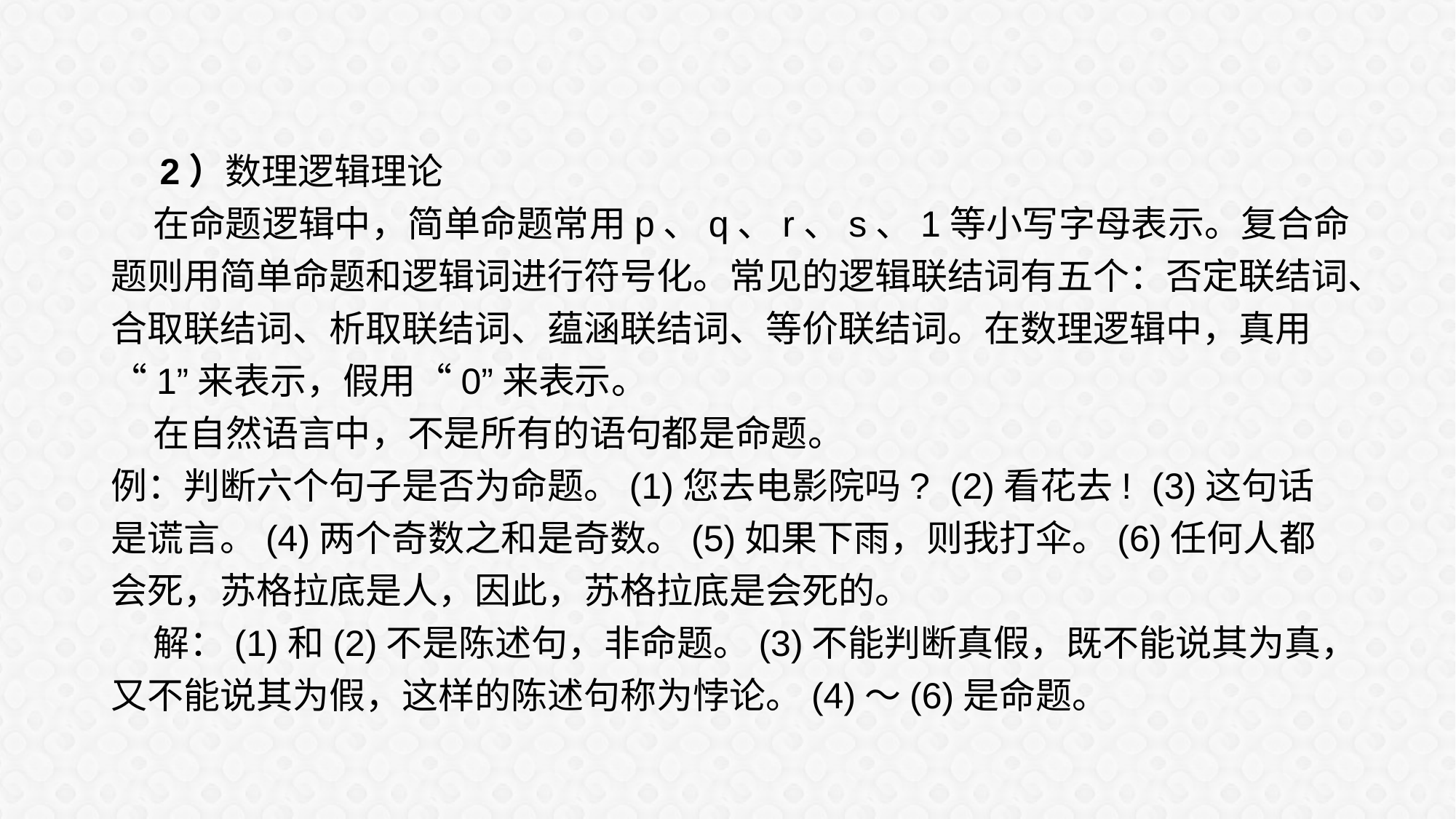

2）数理逻辑理论
    在命题逻辑中，简单命题常用p、q、r、s、1等小写字母表示。复合命题则用简单命题和逻辑词进行符号化。常见的逻辑联结词有五个：否定联结词、合取联结词、析取联结词、蕴涵联结词、等价联结词。在数理逻辑中，真用“1”来表示，假用“0”来表示。
    在自然语言中，不是所有的语句都是命题。
例：判断六个句子是否为命题。(1)您去电影院吗?  (2)看花去!  (3)这句话是谎言。(4)两个奇数之和是奇数。(5)如果下雨，则我打伞。(6)任何人都会死，苏格拉底是人，因此，苏格拉底是会死的。
    解：(1)和(2)不是陈述句，非命题。(3)不能判断真假，既不能说其为真，又不能说其为假，这样的陈述句称为悖论。(4)～(6)是命题。